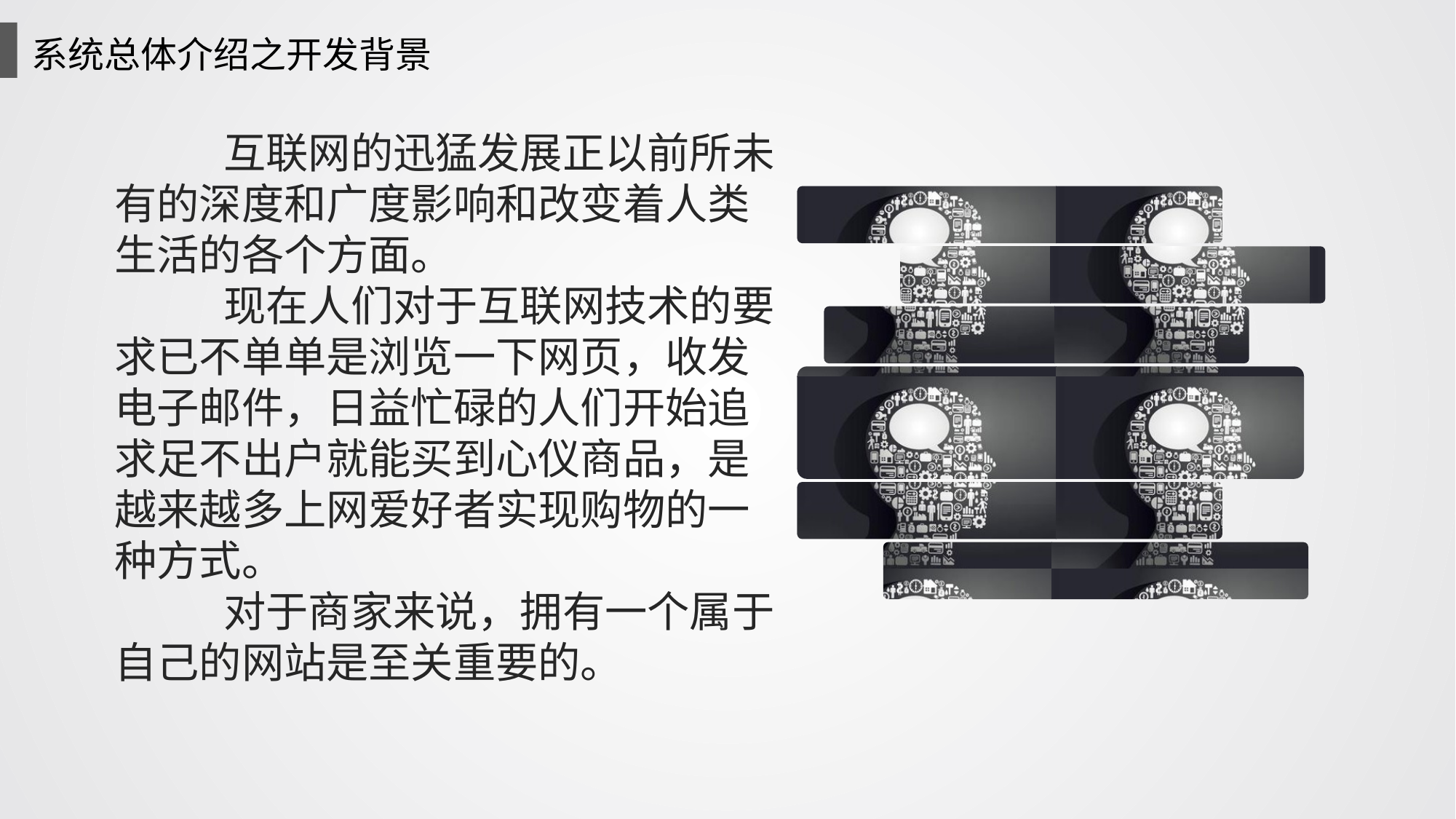

系统总体介绍之开发背景
	互联网的迅猛发展正以前所未有的深度和广度影响和改变着人类生活的各个方面。
	现在人们对于互联网技术的要求已不单单是浏览一下网页，收发电子邮件，日益忙碌的人们开始追求足不出户就能买到心仪商品，是越来越多上网爱好者实现购物的一种方式。
	对于商家来说，拥有一个属于自己的网站是至关重要的。